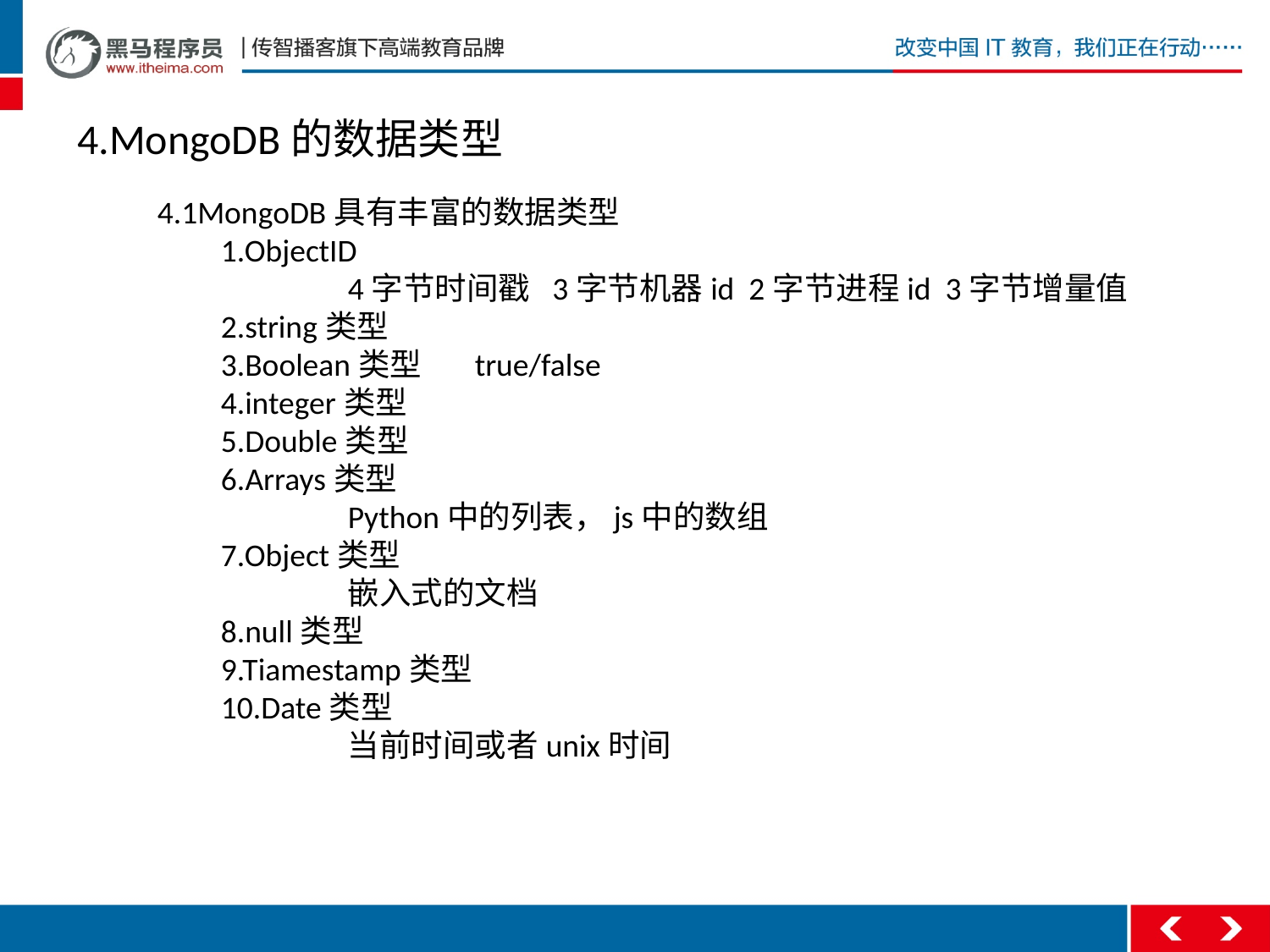

4.MongoDB的数据类型
4.1MongoDB具有丰富的数据类型
1.ObjectID
	4字节时间戳  3字节机器id  2字节进程id  3字节增量值
2.string类型
3.Boolean类型	true/false
4.integer类型
5.Double类型
6.Arrays类型
	Python中的列表，js中的数组
7.Object类型
	嵌入式的文档
8.null类型
9.Tiamestamp类型
10.Date类型
	当前时间或者unix时间